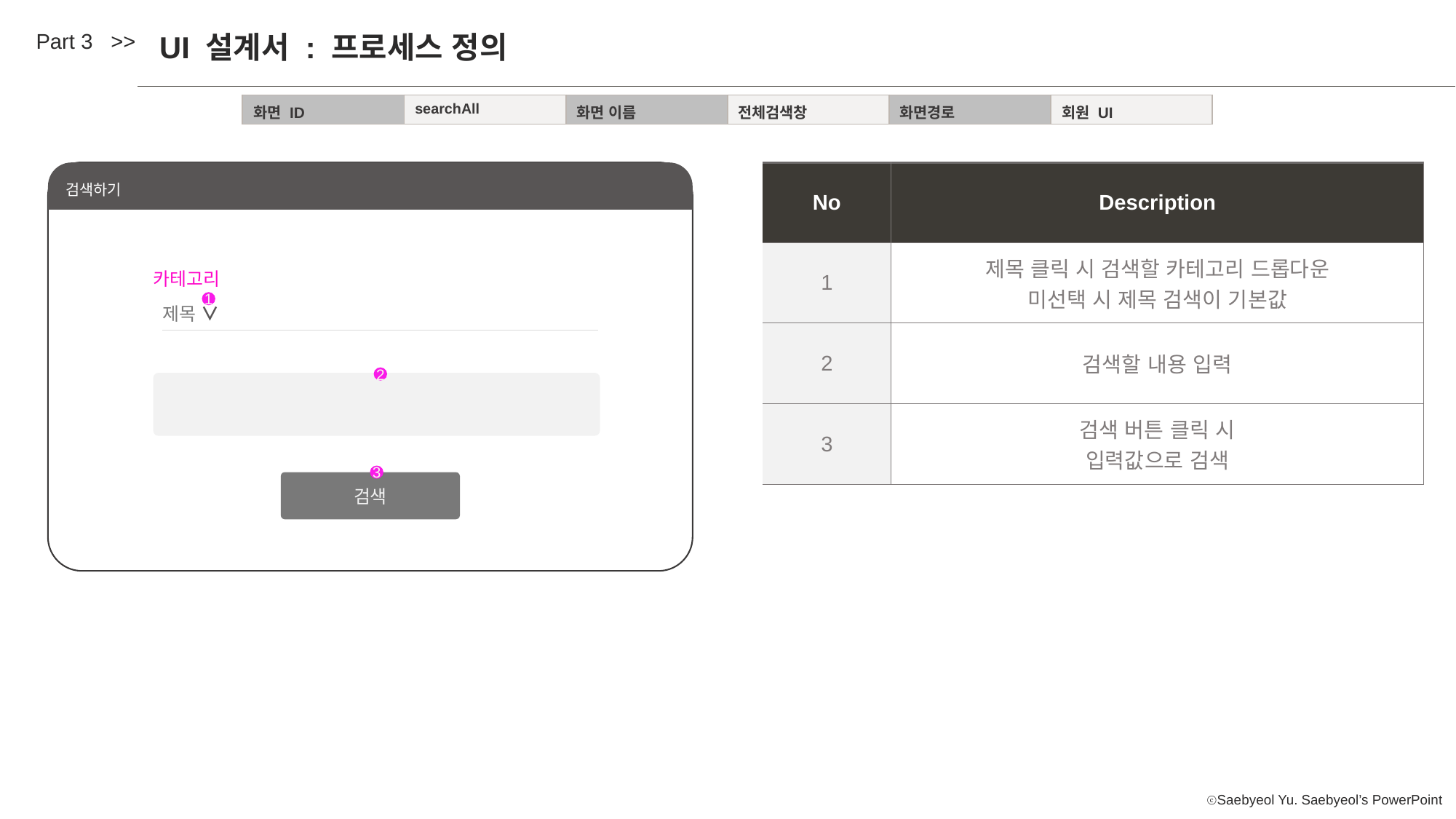

Part 3   >>
UI 설계서 : 프로세스 정의
| 화면 ID | searchAll | 화면 이름 | 전체검색창 | 화면경로 | 회원 UI |
| --- | --- | --- | --- | --- | --- |

검색하기
| No | Description |
| --- | --- |
| 1 | 제목 클릭 시 검색할 카테고리 드롭다운 미선택 시 제목 검색이 기본값 |
| 2 | 검색할 내용 입력 |
| 3 | 검색 버튼 클릭 시 입력값으로 검색 |
카테고리
1
제목 ∨
2

3
검색